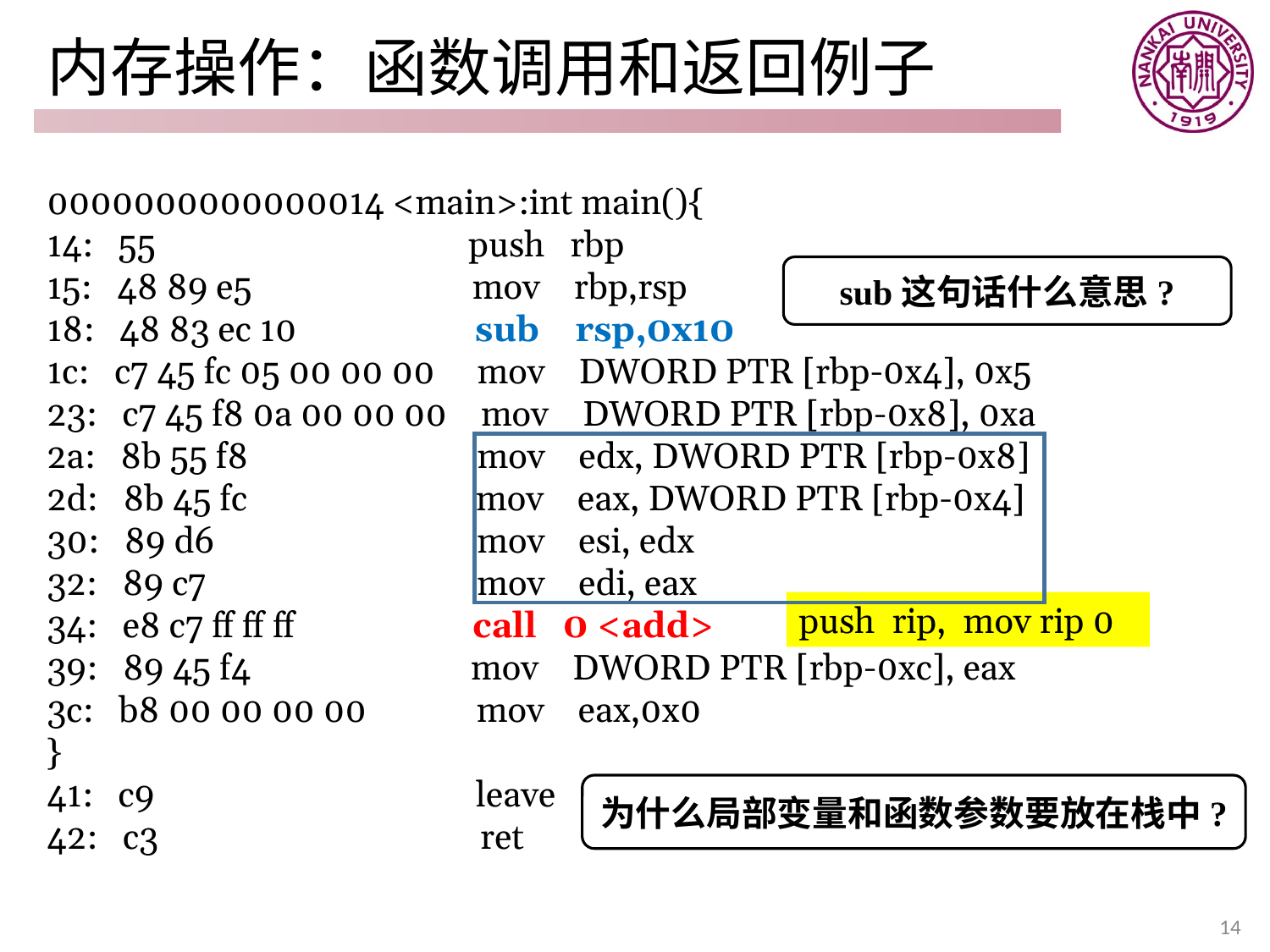

# 内存操作：函数调用和返回例子
0000000000000014 <main>:int main(){
14:   55                                     push   rbp
15:   48 89 e5                          mov    rbp,rsp
18:   48 83 ec 10                     sub    rsp,0x10
1c:   c7 45 fc 05 00 00 00     mov    DWORD PTR [rbp-0x4], 0x5
23:   c7 45 f8 0a 00 00 00    mov    DWORD PTR [rbp-0x8], 0xa
2a:   8b 55 f8                           mov    edx, DWORD PTR [rbp-0x8]
2d:   8b 45 fc                           mov    eax, DWORD PTR [rbp-0x4]
30:   89 d6                               mov    esi, edx
32:   89 c7                                mov    edi, eax
34:   e8 c7 ff ff ff                     call   0 <add>
39:   89 45 f4                          mov    DWORD PTR [rbp-0xc], eax
3c:   b8 00 00 00 00             mov    eax,0x0
}
41:   c9                                      leave
42:   c3                                      ret
sub这句话什么意思?

push  rip,  mov rip 0
为什么局部变量和函数参数要放在栈中?
14